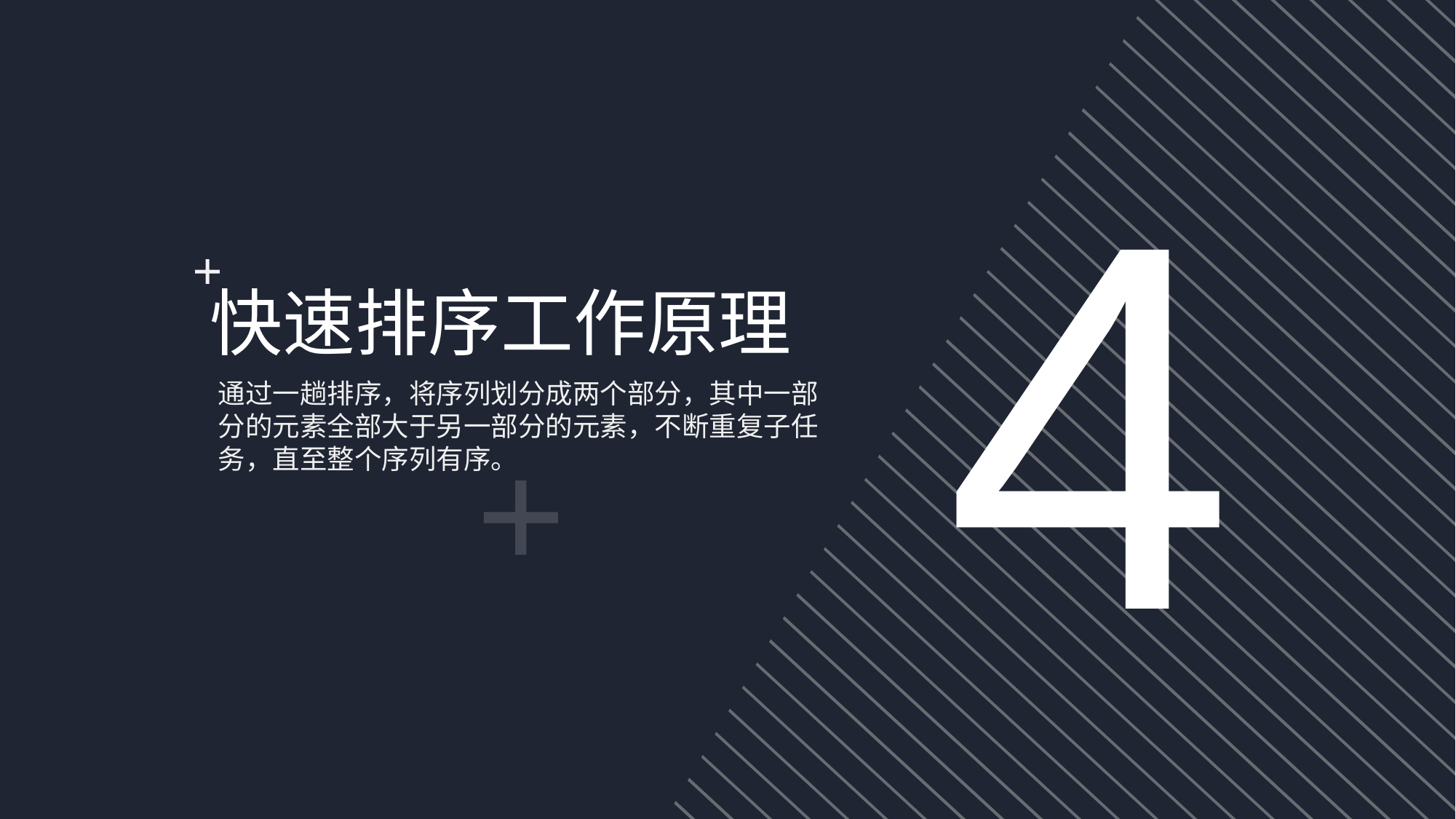

4

快速排序工作原理
通过一趟排序，将序列划分成两个部分，其中一部分的元素全部大于另一部分的元素，不断重复子任务，直至整个序列有序。